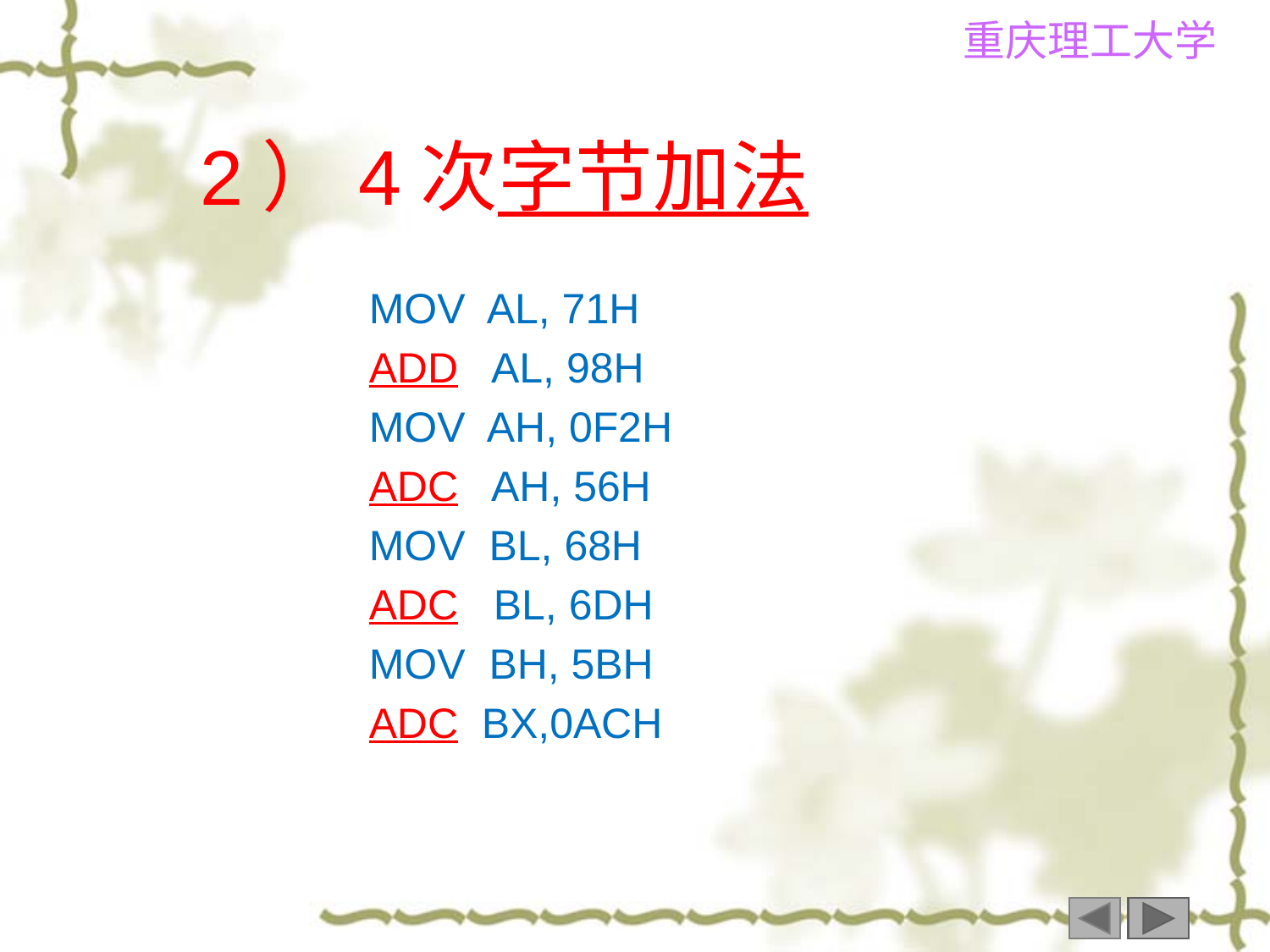

# 2）4次字节加法
MOV  AL, 71H
ADD   AL, 98H
MOV  AH, 0F2H
ADC   AH, 56H
MOV  BL, 68H
ADC   BL, 6DH
MOV  BH, 5BH
ADC  BX,0ACH